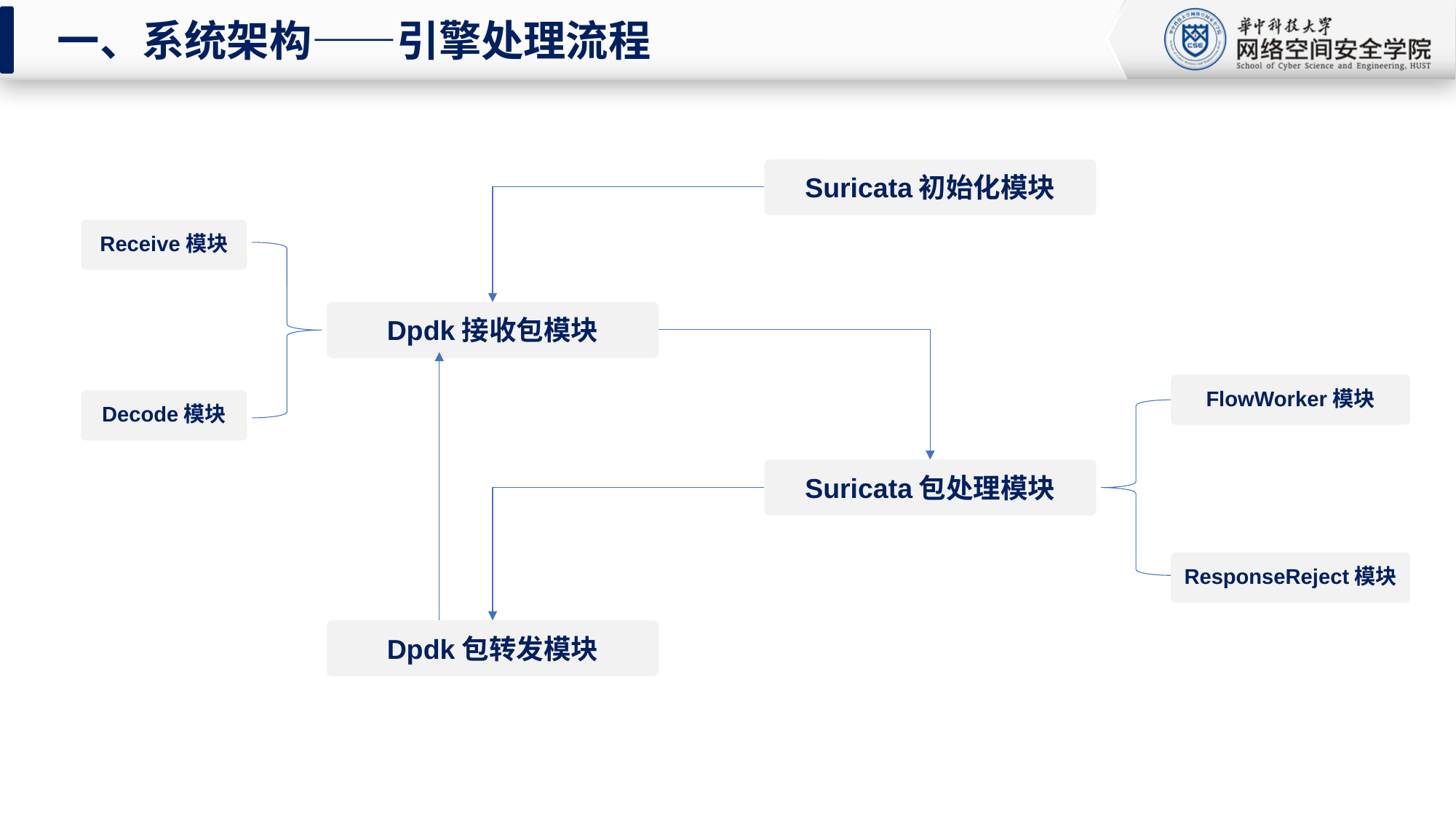

一、系统架构——引擎处理流程

Suricata初始化模块

Receive模块

Dpdk接收包模块

FlowWorker模块

Decode模块

Suricata包处理模块

ResponseReject模块

Dpdk包转发模块